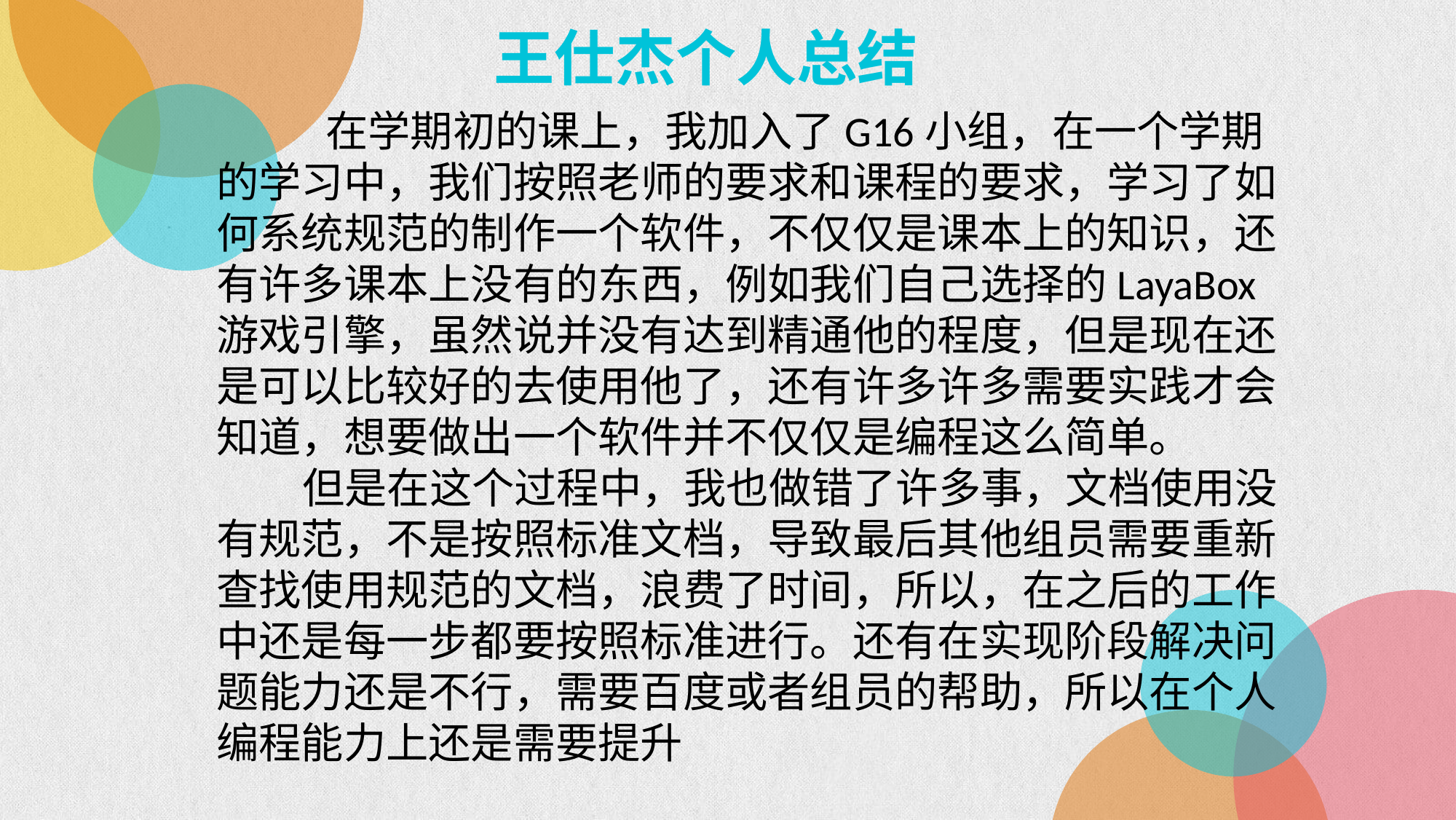

王仕杰个人总结

 	在学期初的课上，我加入了G16小组，在一个学期的学习中，我们按照老师的要求和课程的要求，学习了如何系统规范的制作一个软件，不仅仅是课本上的知识，还有许多课本上没有的东西，例如我们自己选择的LayaBox游戏引擎，虽然说并没有达到精通他的程度，但是现在还是可以比较好的去使用他了，还有许多许多需要实践才会知道，想要做出一个软件并不仅仅是编程这么简单。
        但是在这个过程中，我也做错了许多事，文档使用没有规范，不是按照标准文档，导致最后其他组员需要重新查找使用规范的文档，浪费了时间，所以，在之后的工作中还是每一步都要按照标准进行。还有在实现阶段解决问题能力还是不行，需要百度或者组员的帮助，所以在个人编程能力上还是需要提升